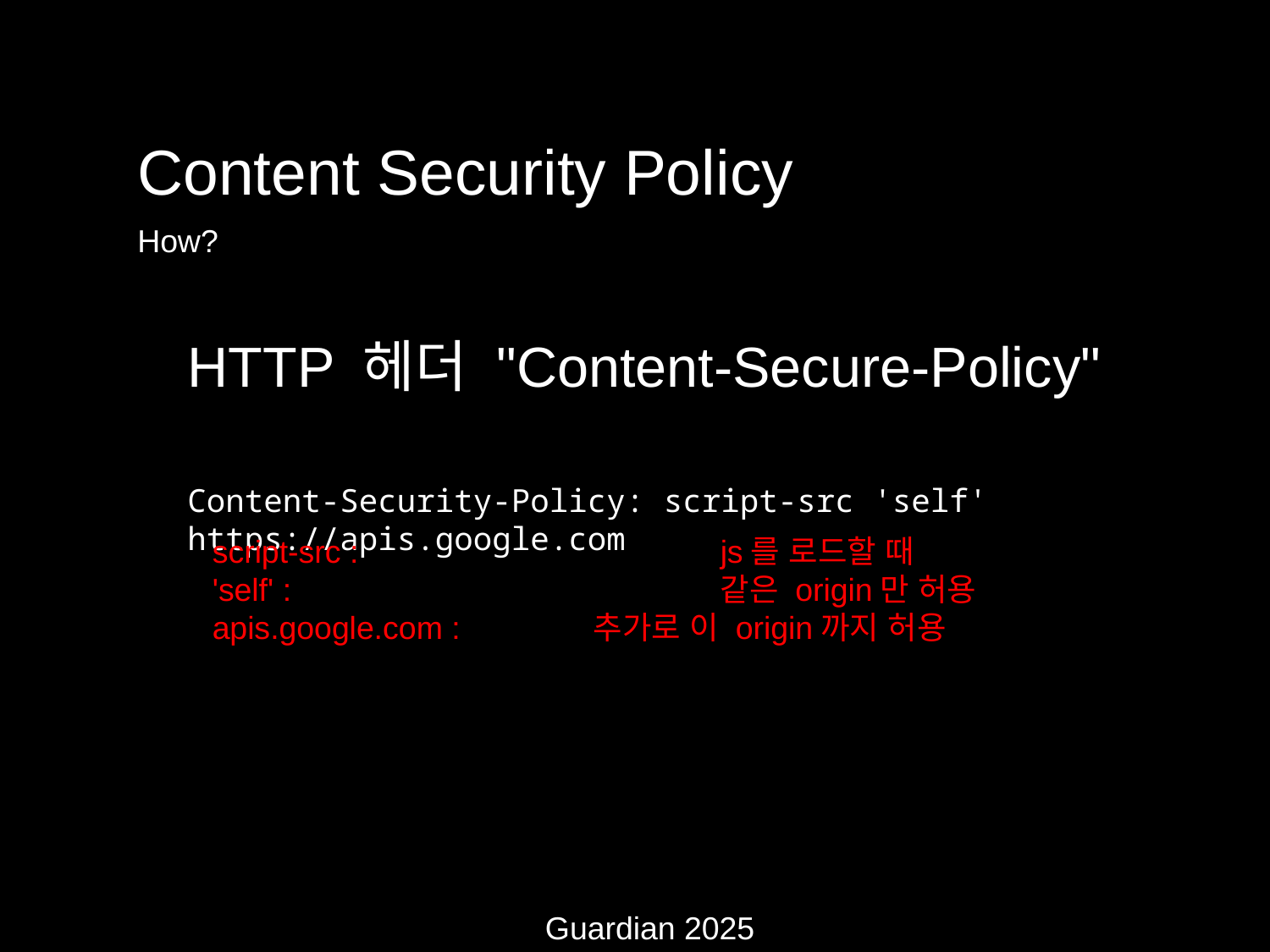

Content Security Policy
How?
HTTP 헤더 "Content-Secure-Policy"
Content-Security-Policy: script-src 'self' https://apis.google.com
script-src : 			js를 로드할 때
'self' : 				같은 origin만 허용
apis.google.com :		추가로 이 origin까지 허용